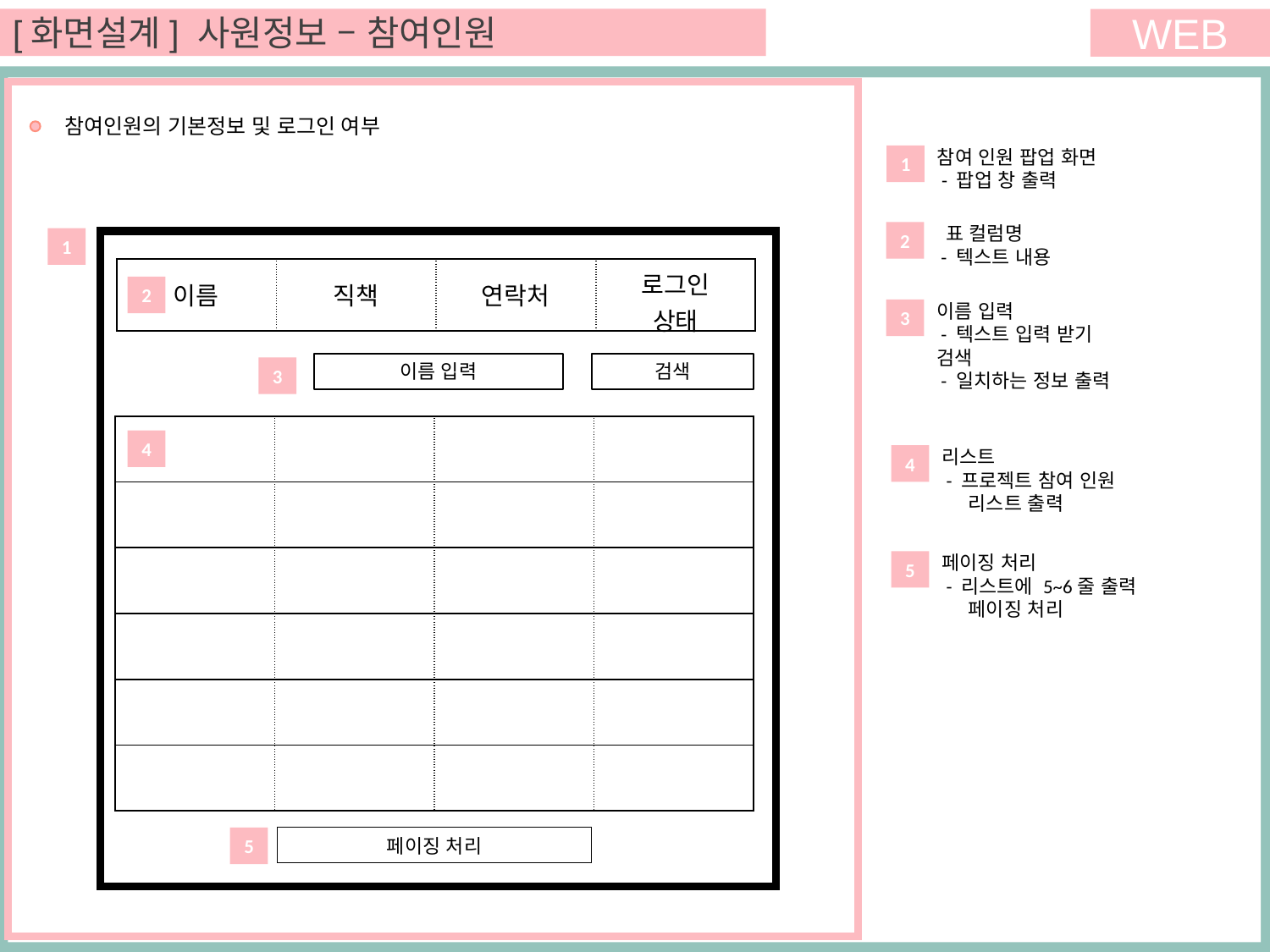

[화면설계] 사원정보 – 참여인원
WEB

 참여인원의 기본정보 및 로그인 여부

참여 인원 팝업 화면
 - 팝업 창 출력
1
 표 컬럼명
 - 텍스트 내용
2
1

| 이름 | 직책 | 연락처 | 로그인 상태 |
| --- | --- | --- | --- |
2
이름 입력
 - 텍스트 입력 받기
검색
 - 일치하는 정보 출력
3
이름 입력
검색
3
|  |  |  |  |
| --- | --- | --- | --- |
|  |  |  |  |
|  |  |  |  |
|  |  |  |  |
|  |  |  |  |
|  |  |  |  |
4
리스트
 - 프로젝트 참여 인원
    리스트 출력
4
페이징 처리
 - 리스트에 5~6줄 출력
    페이징 처리
5
5
페이징 처리